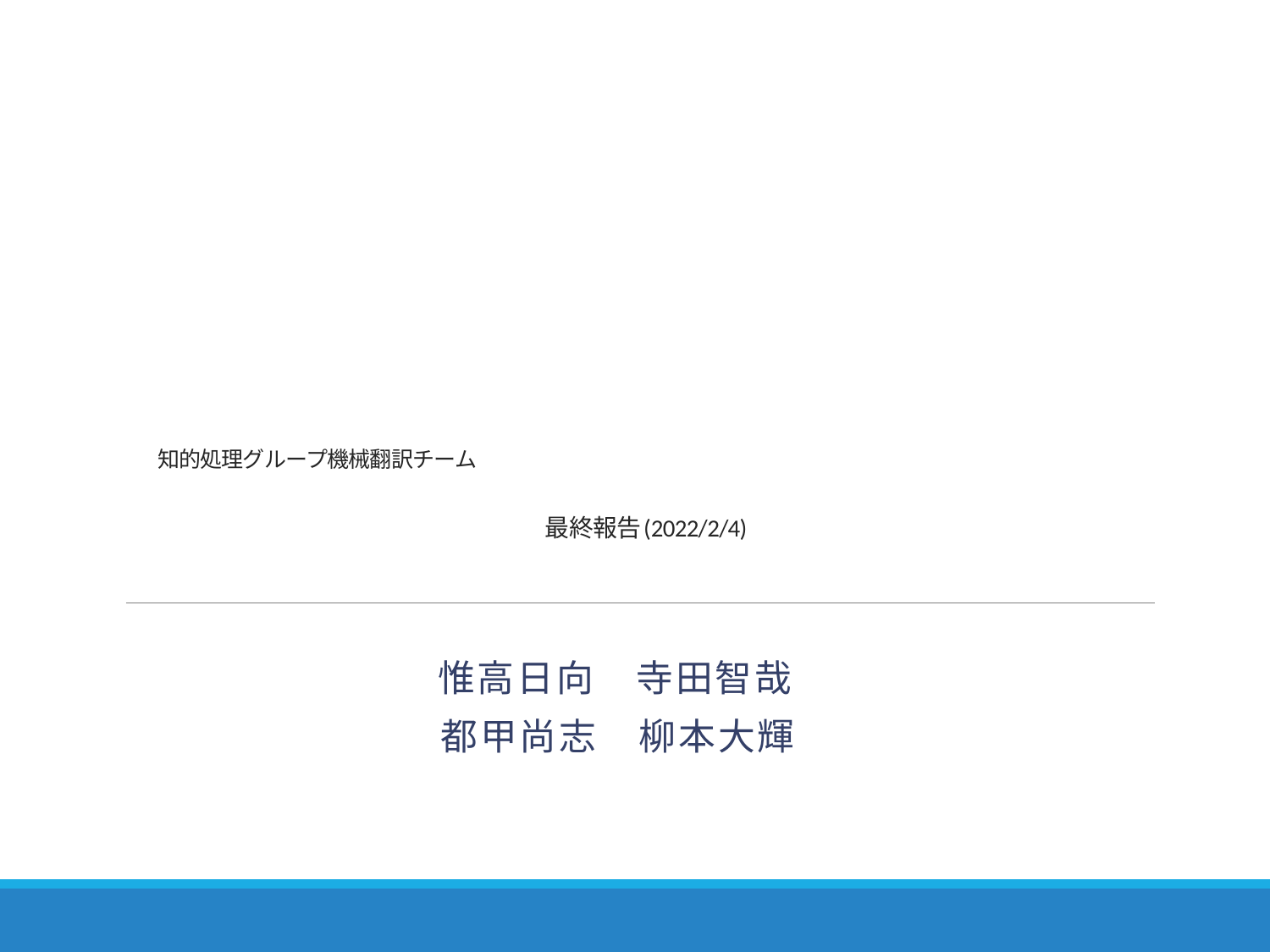

# 知的処理グループ機械翻訳チーム
最終報告(2022/2/4)
惟高日向　寺田智哉
都甲尚志　柳本大輝